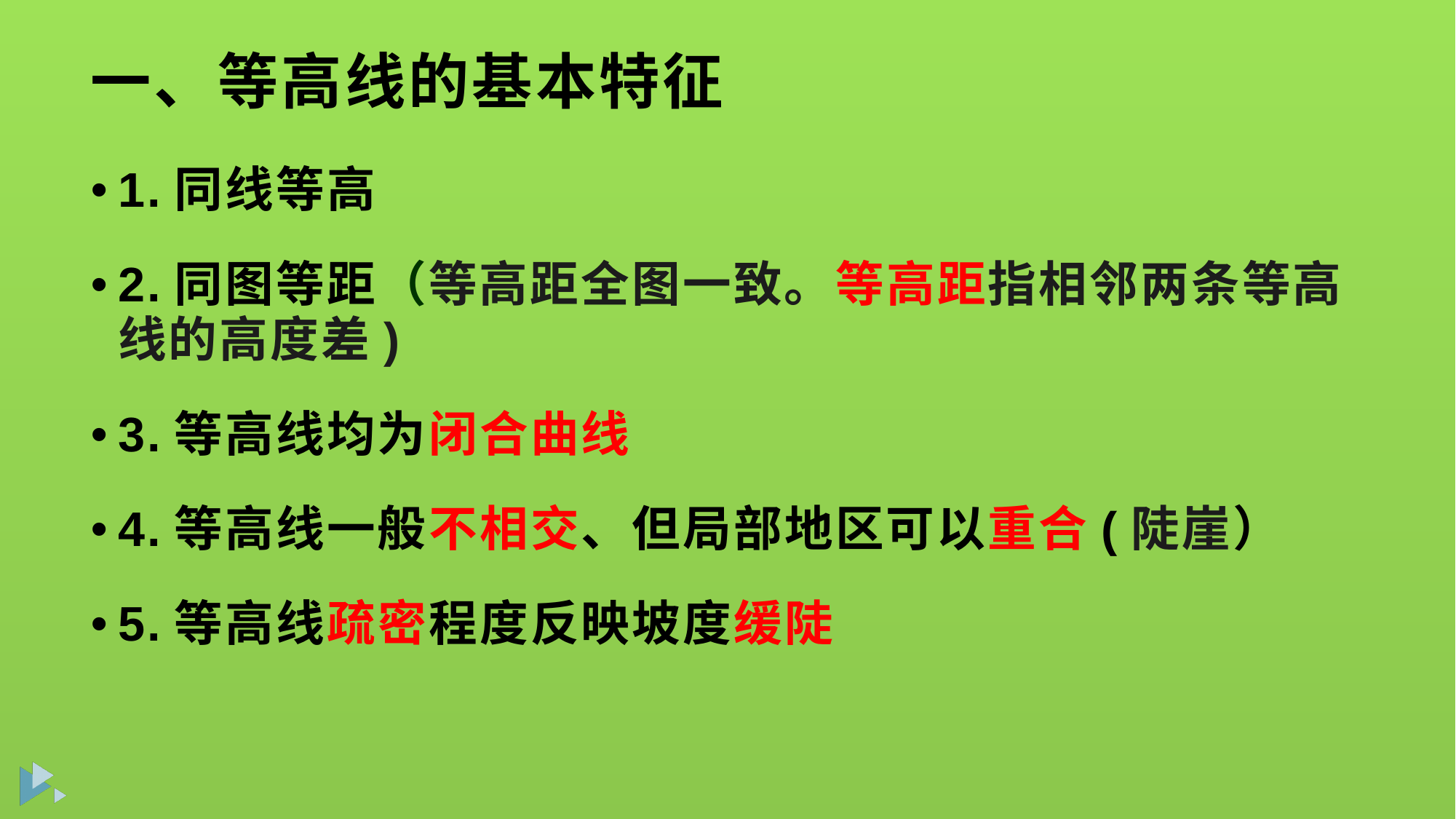

# 一、等高线的基本特征
1.同线等高
2.同图等距（等高距全图一致。等高距指相邻两条等高线的高度差)
3.等高线均为闭合曲线
4.等高线一般不相交、但局部地区可以重合(陡崖）
5.等高线疏密程度反映坡度缓陡